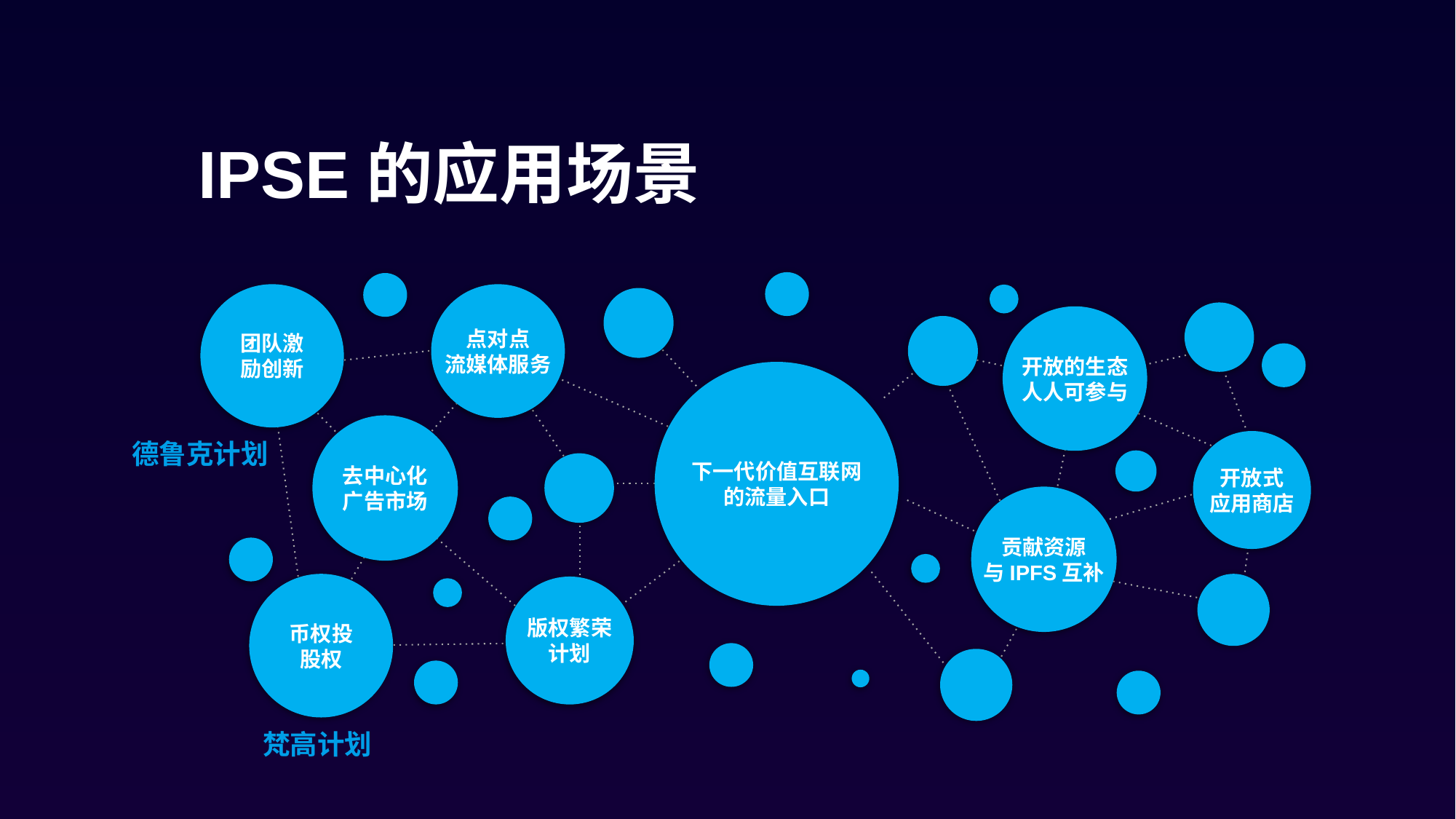

IPSE的应用场景

团队激励创新
点对点
流媒体服务

开放的生态
人人可参与

下一代价值互联网
的流量入口
去中心化
广告市场
开放式
应用商店

贡献资源
与IPFS互补
币权投股权

版权繁荣
计划

德鲁克计划
梵高计划